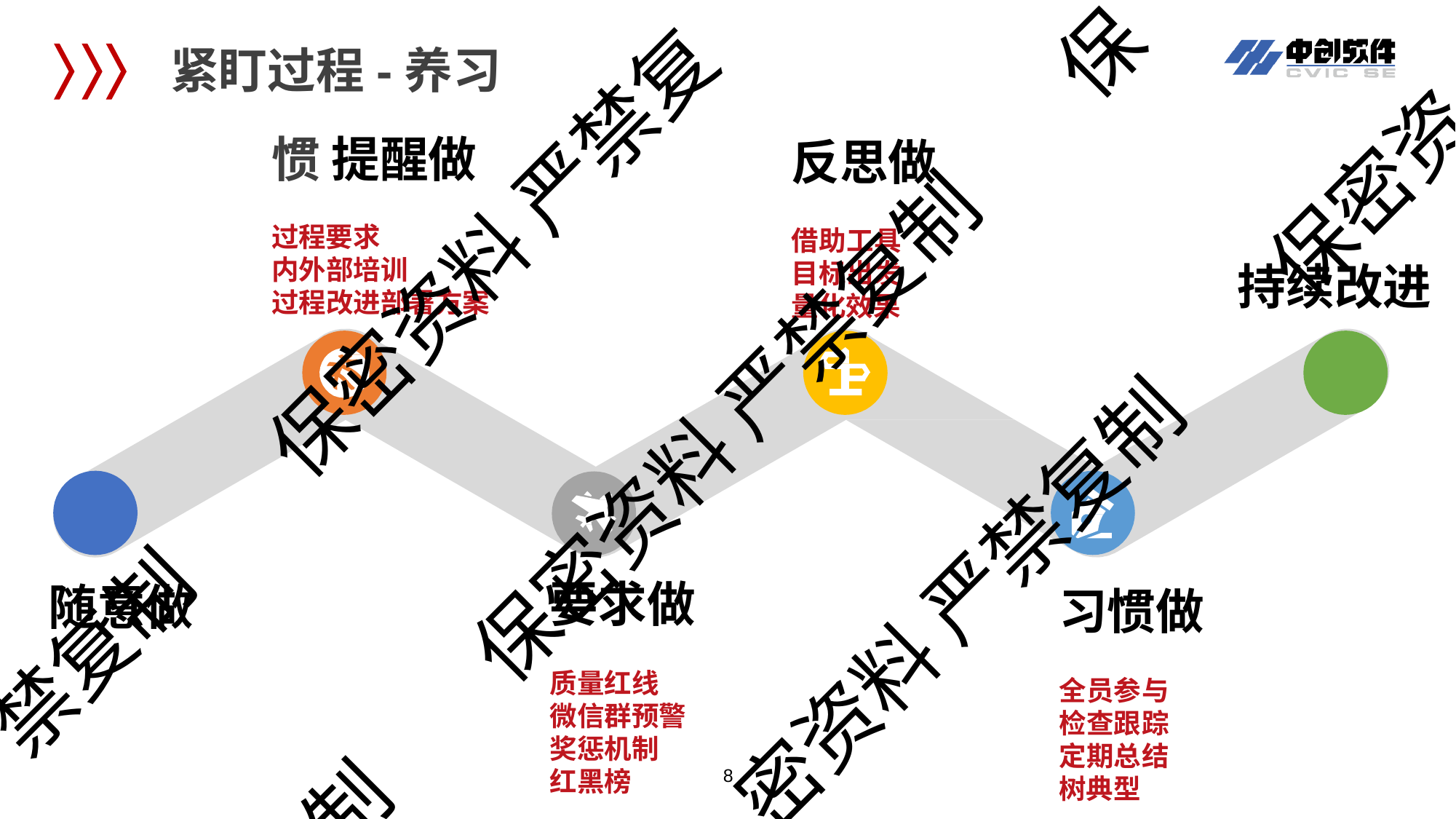

保
# 紧盯过程-养习惯 提醒做

反思做
借助工具 目标出发 量化效果
保密资
保密资料 严禁复
过程要求
内外部培训
过程改进部署方案
持续改进

保密资料 严禁复制

密资料 严禁复制
要求做
质量红线 微信群预警 奖惩机制 红黑榜
随意做
习惯做
全员参与 检查跟踪 定期总结 树典型
禁复制
制
8